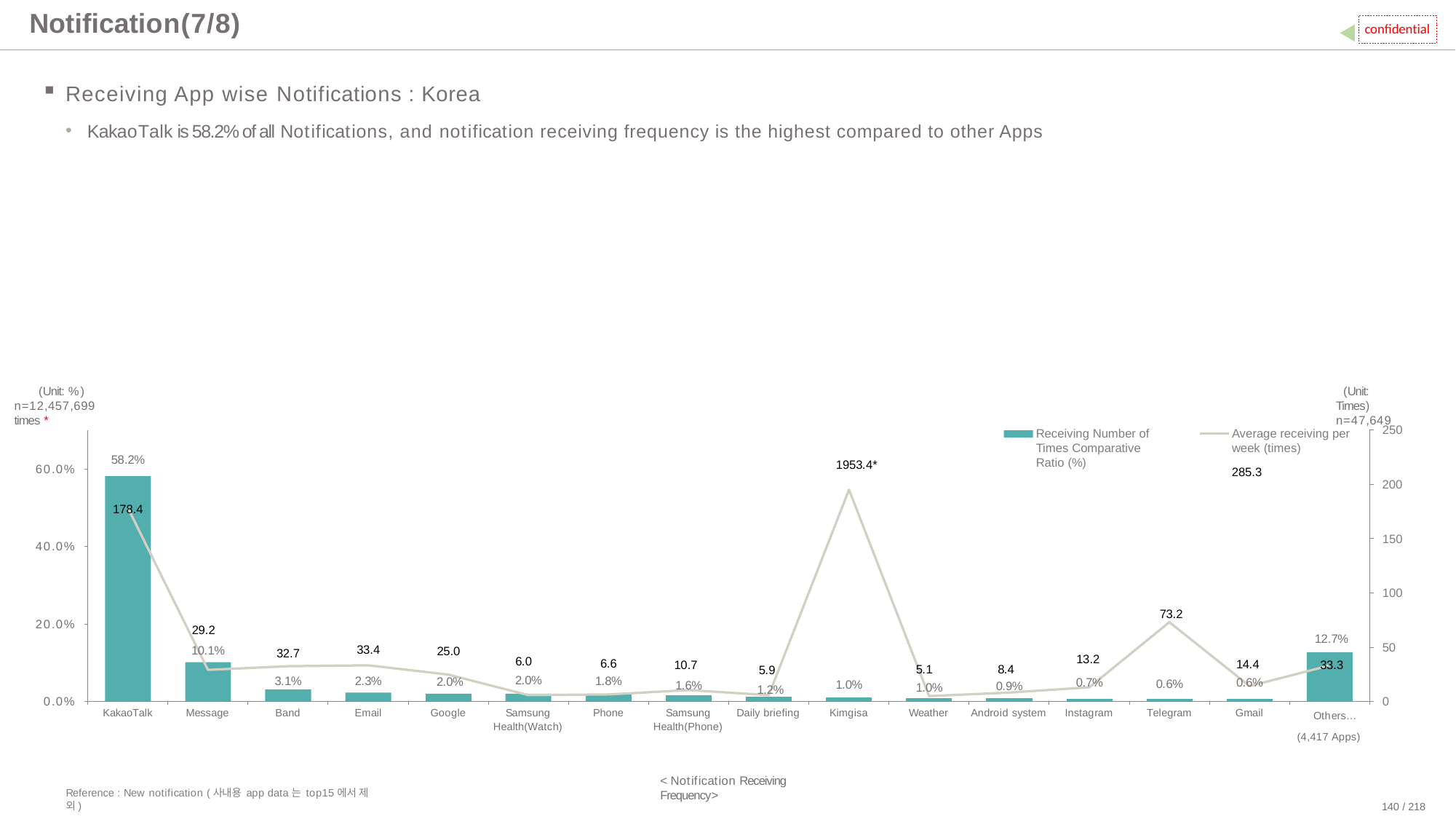

# Notification(7/8)
confidential

Receiving App wise Notifications : Korea

KakaoTalk is 58.2% of all Notifications, and notification receiving frequency is the highest compared to other Apps
(Unit: %) n=12,457,699 times *
(Unit: Times) n=47,649
250
Receiving Number of Times Comparative Ratio (%)
Average receiving per week (times)

285.3

58.2%
1953.4*
60.0%

200

178.4

150

40.0%

100

73.2
20.0%
29.2
10.1%

12.7%
50
33.4
25.0
32.7

13.2

6.0
6.6
14.4
33.3
10.7
8.4
0.9%
5.1
1.0%

5.9
1.2%
2.0%
3.1%
2.3%
1.8%
2.0%
0.7%
0.6%
0.6%
1.0%
1.6%

0.0%
0

Others… (4,417 Apps)

Samsung Health(Watch)
Samsung Health(Phone)
KakaoTalk
Message
Band
Email
Google
Phone
Daily briefing
Kimgisa
Weather
Android system
Instagram
Telegram
Gmail
< Notification Receiving Frequency>
Reference : New notification (사내용 app data는 top15에서 제외)
140 / 218